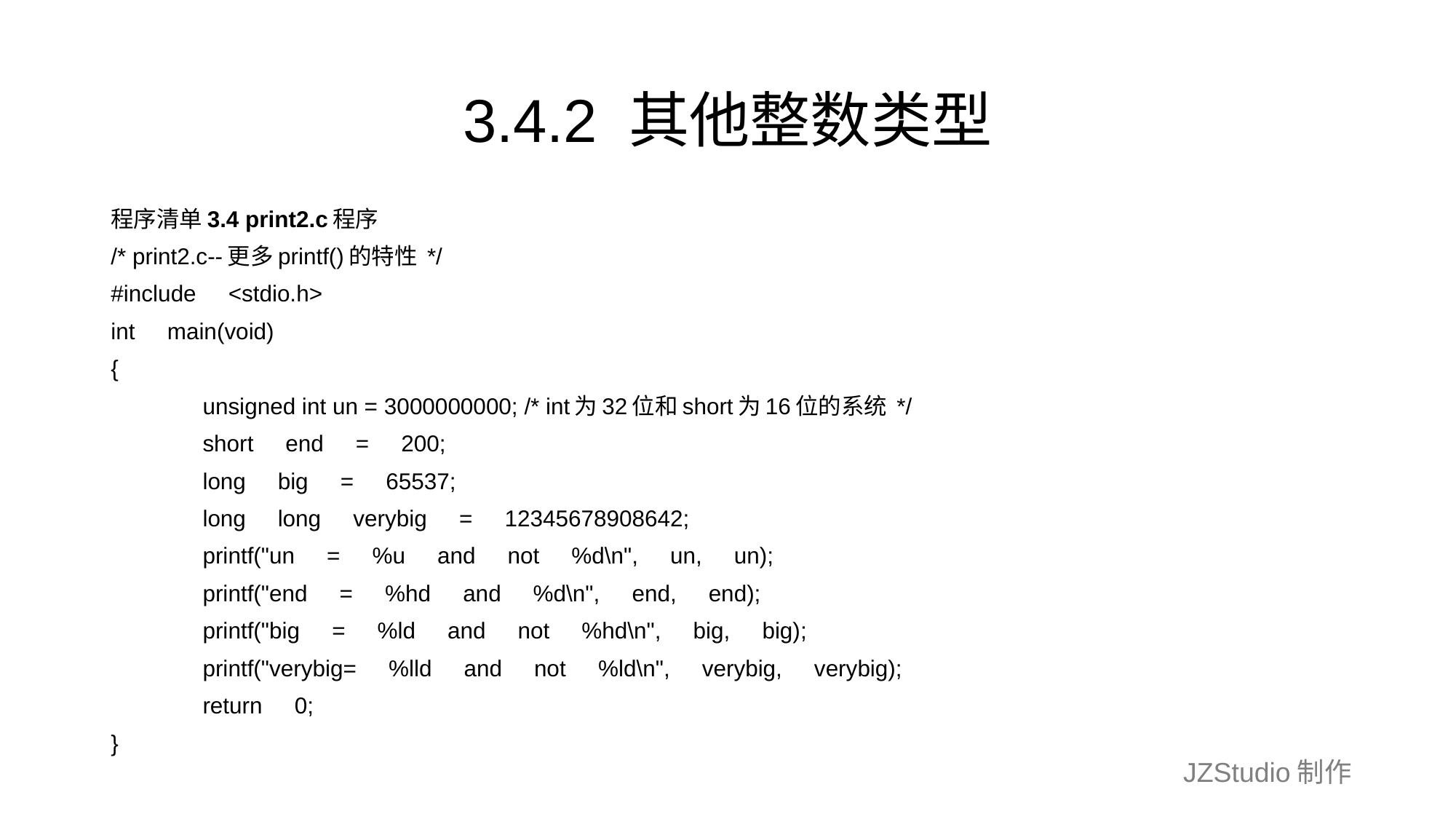

# 3.4.2 其他整数类型
程序清单3.4 print2.c程序
/* print2.c--更多printf()的特性 */
#include　<stdio.h>
int　main(void)
{
	unsigned int un = 3000000000; /* int为32位和short为16位的系统 */
	short　end　=　200;
	long　big　=　65537;
	long　long　verybig　=　12345678908642;
	printf("un　=　%u　and　not　%d\n",　un,　un);
	printf("end　=　%hd　and　%d\n",　end,　end);
	printf("big　=　%ld　and　not　%hd\n",　big,　big);
	printf("verybig=　%lld　and　not　%ld\n",　verybig,　verybig);
	return　0;
}